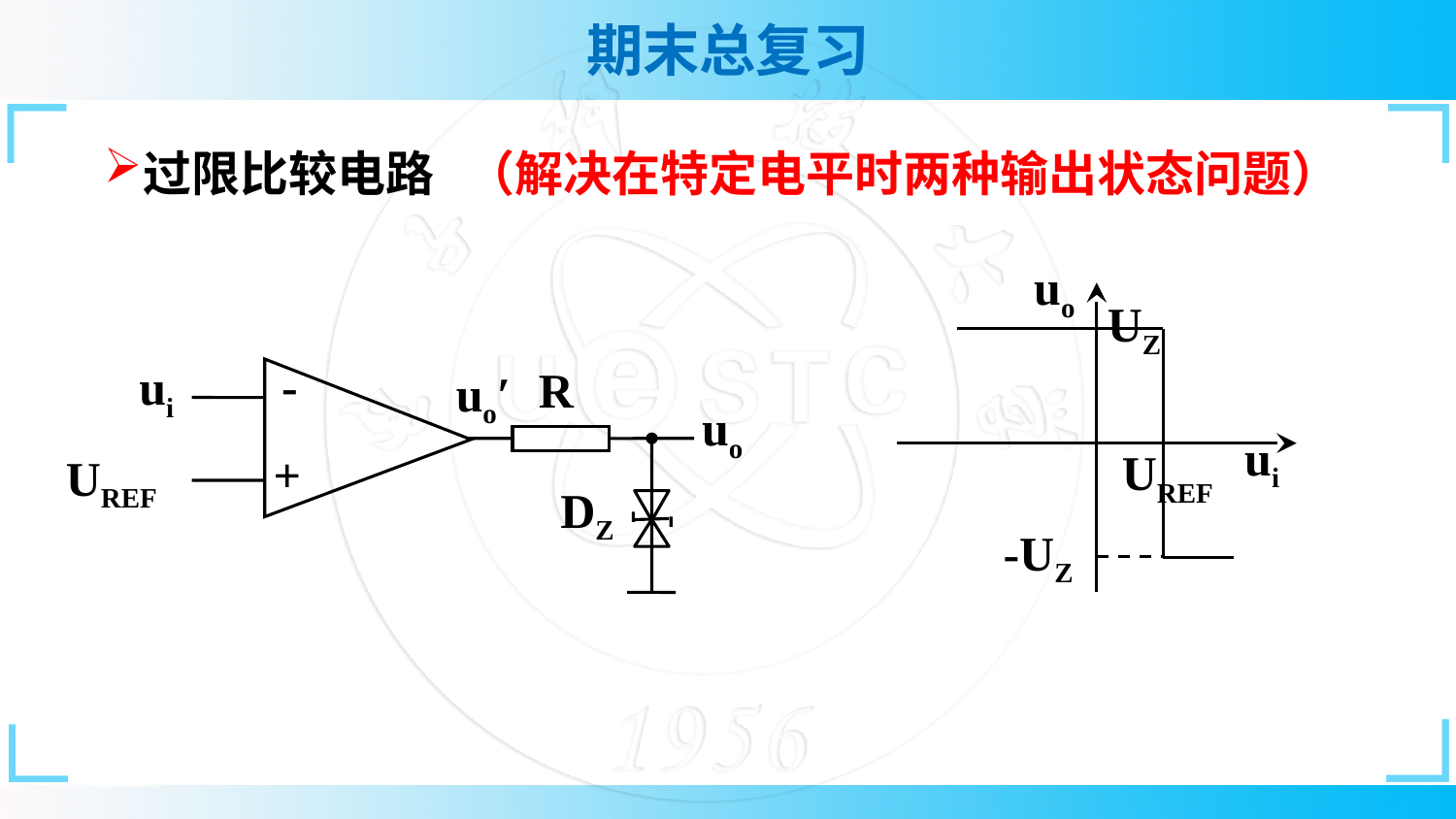

过限比较电路   （解决在特定电平时两种输出状态问题）
uo
UZ
ui
UREF
-UZ

-
ui
R
uo′
uo

+

UREF
DZ